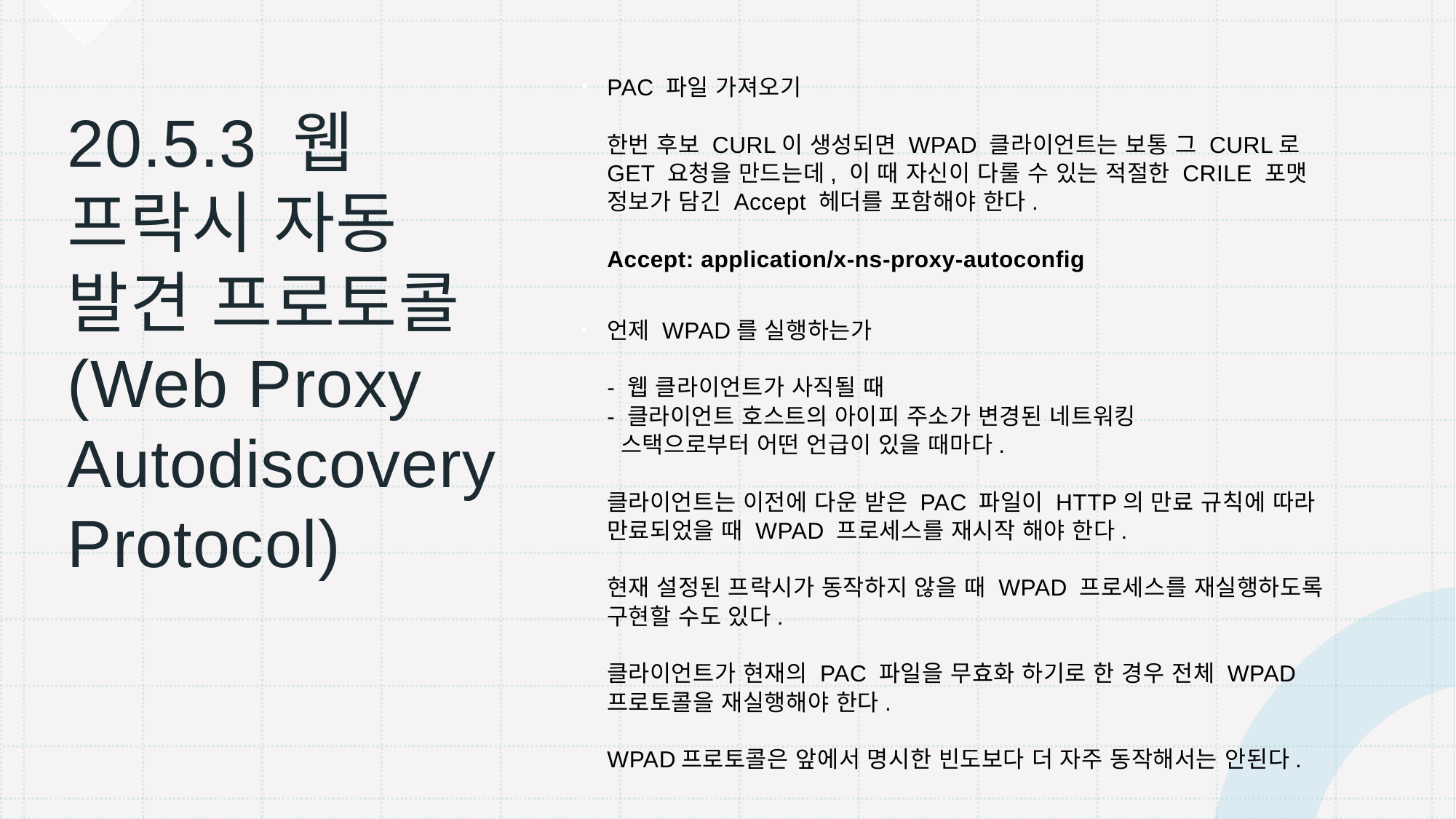

PAC 파일 가져오기
한번 후보 CURL이 생성되면 WPAD 클라이언트는 보통 그 CURL로 GET 요청을 만드는데, 이 때 자신이 다룰 수 있는 적절한 CRILE 포맷 정보가 담긴 Accept 헤더를 포함해야 한다.
Accept: application/x-ns-proxy-autoconfig

언제 WPAD를 실행하는가
- 웹 클라이언트가 사직될 때
- 클라이언트 호스트의 아이피 주소가 변경된 네트워킹
  스택으로부터 어떤 언급이 있을 때마다.
클라이언트는 이전에 다운 받은 PAC 파일이 HTTP의 만료 규칙에 따라 만료되었을 때 WPAD 프로세스를 재시작 해야 한다.
현재 설정된 프락시가 동작하지 않을 때 WPAD 프로세스를 재실행하도록 구현할 수도 있다.
클라이언트가 현재의 PAC 파일을 무효화 하기로 한 경우 전체 WPAD 프로토콜을 재실행해야 한다.
WPAD프로토콜은 앞에서 명시한 빈도보다 더 자주 동작해서는 안된다.
# 20.5.3 웹 프락시 자동 발견 프로토콜(Web Proxy Autodiscovery Protocol)